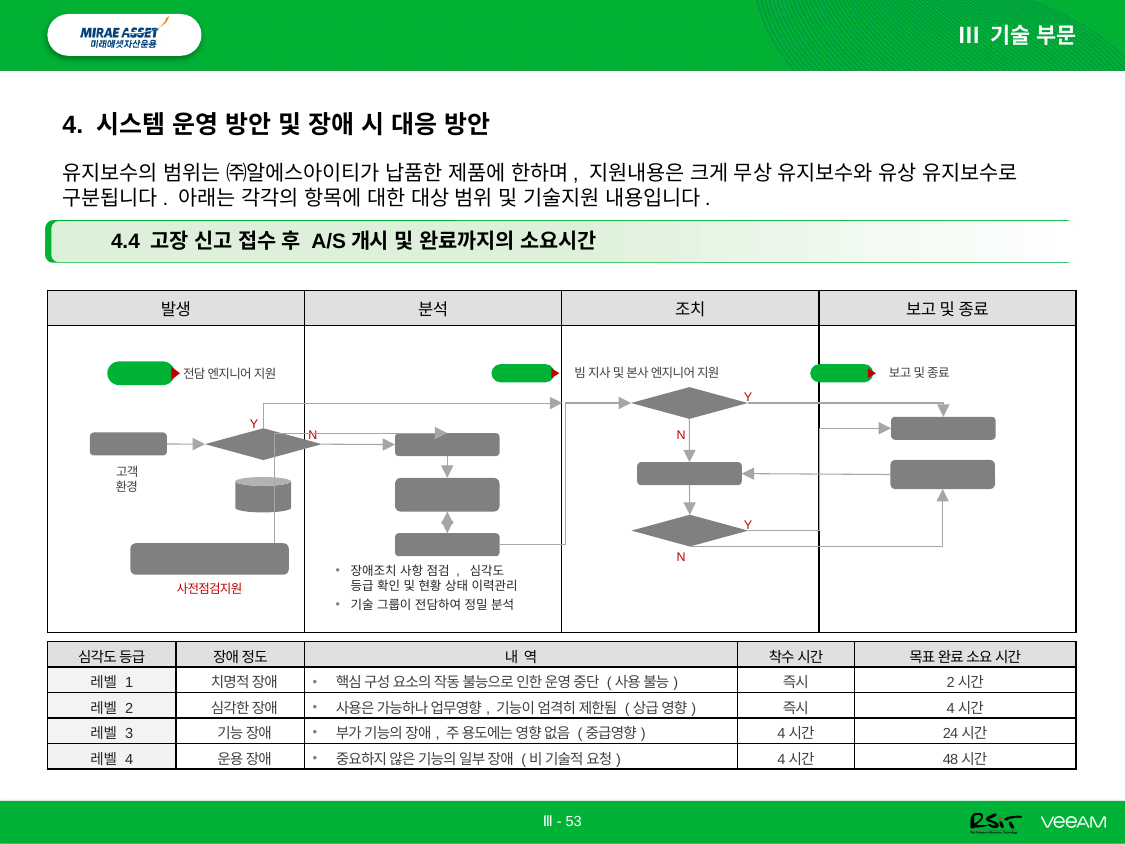

Ⅲ 기술 부문
# 4. 시스템 운영 방안 및 장애 시 대응 방안
유지보수의 범위는 ㈜알에스아이티가 납품한 제품에 한하며, 지원내용은 크게 무상 유지보수와 유상 유지보수로 구분됩니다. 아래는 각각의 항목에 대한 대상 범위 및 기술지원 내용입니다.

4.4 고장 신고 접수 후 A/S개시 및 완료까지의 소요시간
| 발생 | 분석 | 조치 | 보고 및 종료 |
| --- | --- | --- | --- |
|  |  |  |  |
전담 엔지니어 지원
빔 지사 및 본사 엔지니어 지원
보고 및 종료
1 단계
2 단계
3 단계

Y
해결?
Y
보고 및 종료
N
N
알려진 문제
장애접수
방문조치
고객 환경
케이스 처리
케이스 오픈
데이터
베이스
문제분석 및 모니터링
Y
해결?
문제분석
N
일일 레포트 자동 메일전송
장애조치 사항 점검 ,  심각도
등급 확인 및 현황 상태 이력관리
기술 그룹이 전담하여 정밀 분석
사전점검지원
| 심각도 등급 | 장애 정도 | 내 역 | 착수 시간 | 목표 완료 소요 시간 |
| --- | --- | --- | --- | --- |
| 레벨 1 | 치명적 장애 | 핵심 구성 요소의 작동 불능으로 인한 운영 중단 (사용 불능) | 즉시 | 2시간 |
| 레벨 2 | 심각한 장애 | 사용은 가능하나 업무영향, 기능이 엄격히 제한됨 (상급 영향) | 즉시 | 4시간 |
| 레벨 3 | 기능 장애 | 부가 기능의 장애, 주 용도에는 영향 없음 (중급영향) | 4시간 | 24시간 |
| 레벨 4 | 운용 장애 | 중요하지 않은 기능의 일부 장애 (비 기술적 요청) | 4시간 | 48시간 |